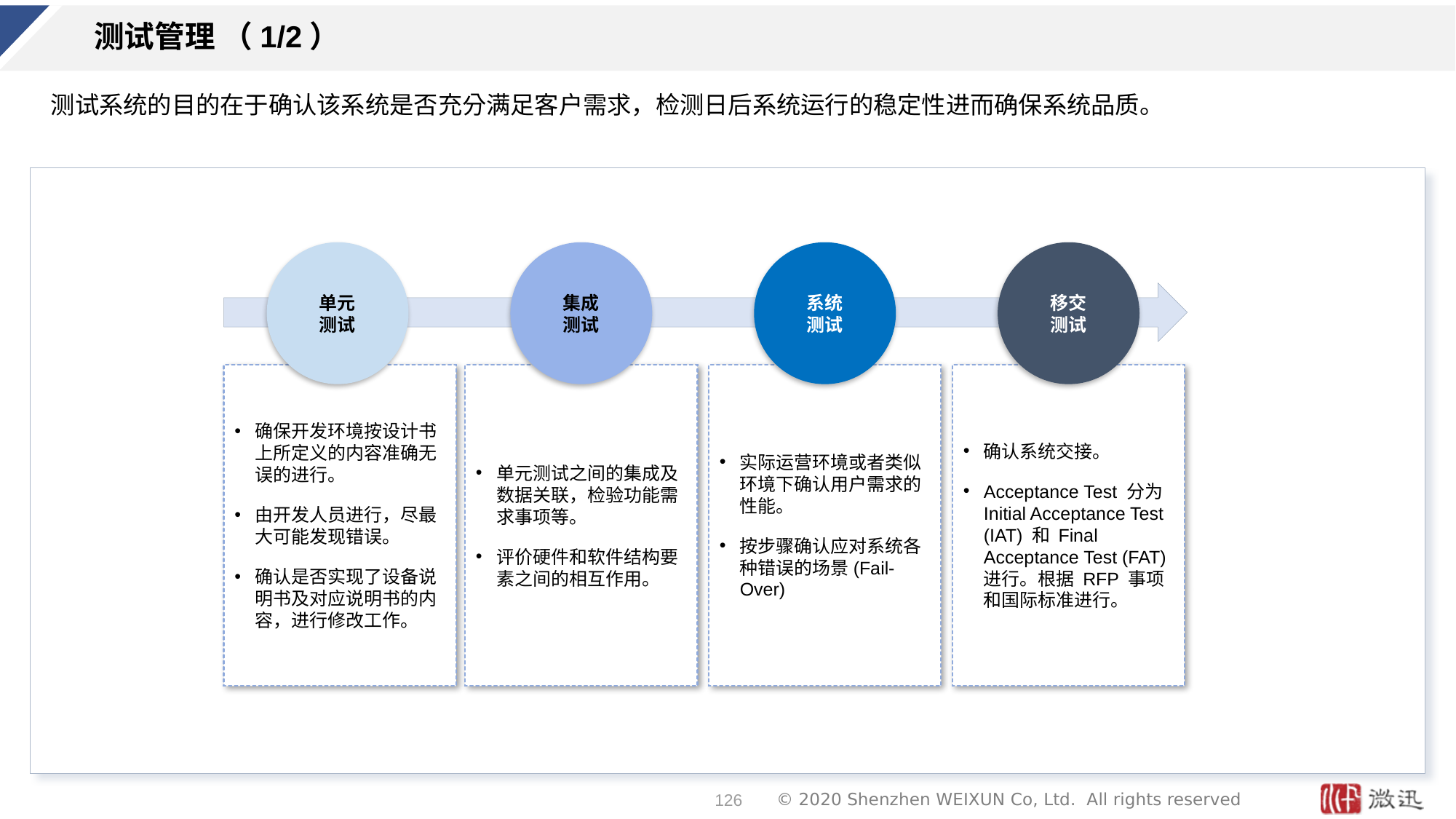

# 测试管理 （1/2）
测试系统的目的在于确认该系统是否充分满足客户需求，检测日后系统运行的稳定性进而确保系统品质。

单元
测试
集成
测试
系统
测试
移交
测试

确保开发环境按设计书上所定义的内容准确无误的进行。
由开发人员进行，尽最大可能发现错误。
确认是否实现了设备说明书及对应说明书的内容，进行修改工作。
单元测试之间的集成及数据关联，检验功能需求事项等。
评价硬件和软件结构要素之间的相互作用。
实际运营环境或者类似环境下确认用户需求的性能。
按步骤确认应对系统各种错误的场景(Fail-Over)
确认系统交接。
Acceptance Test 分为Initial Acceptance Test (IAT) 和 Final Acceptance Test (FAT)进行。根据 RFP 事项和国际标准进行。
126